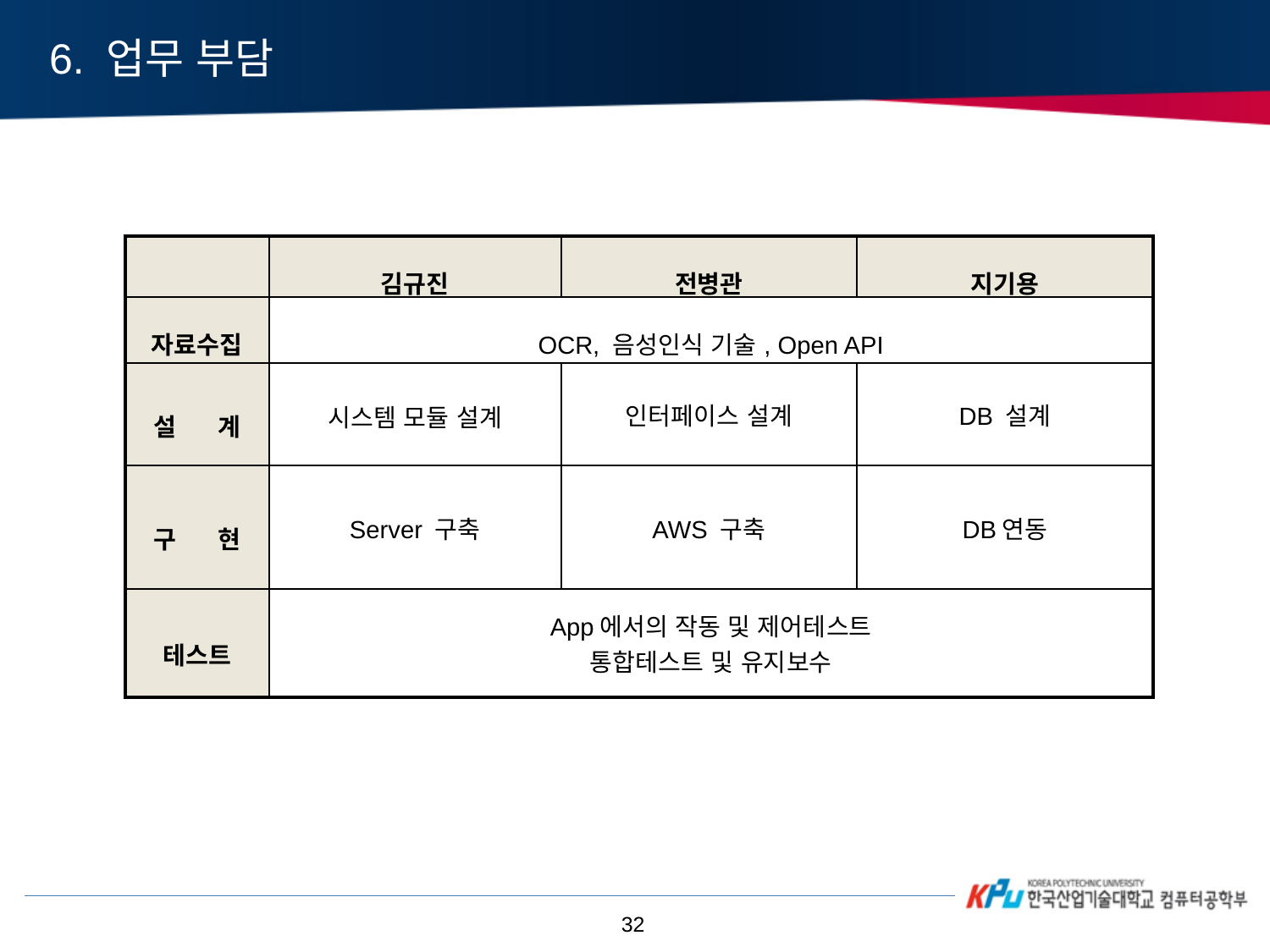

6. 업무 부담
|  | 김규진 | 전병관 | 지기용 |
| --- | --- | --- | --- |
| 자료수집 | OCR, 음성인식 기술, Open API |  |  |
| 설 계 | 시스템 모듈 설계 | 인터페이스 설계 | DB 설계 |
| 구 현 | Server 구축 | AWS 구축 | DB연동 |
| 테스트 | App에서의 작동 및 제어테스트 통합테스트 및 유지보수 |  |  |

32